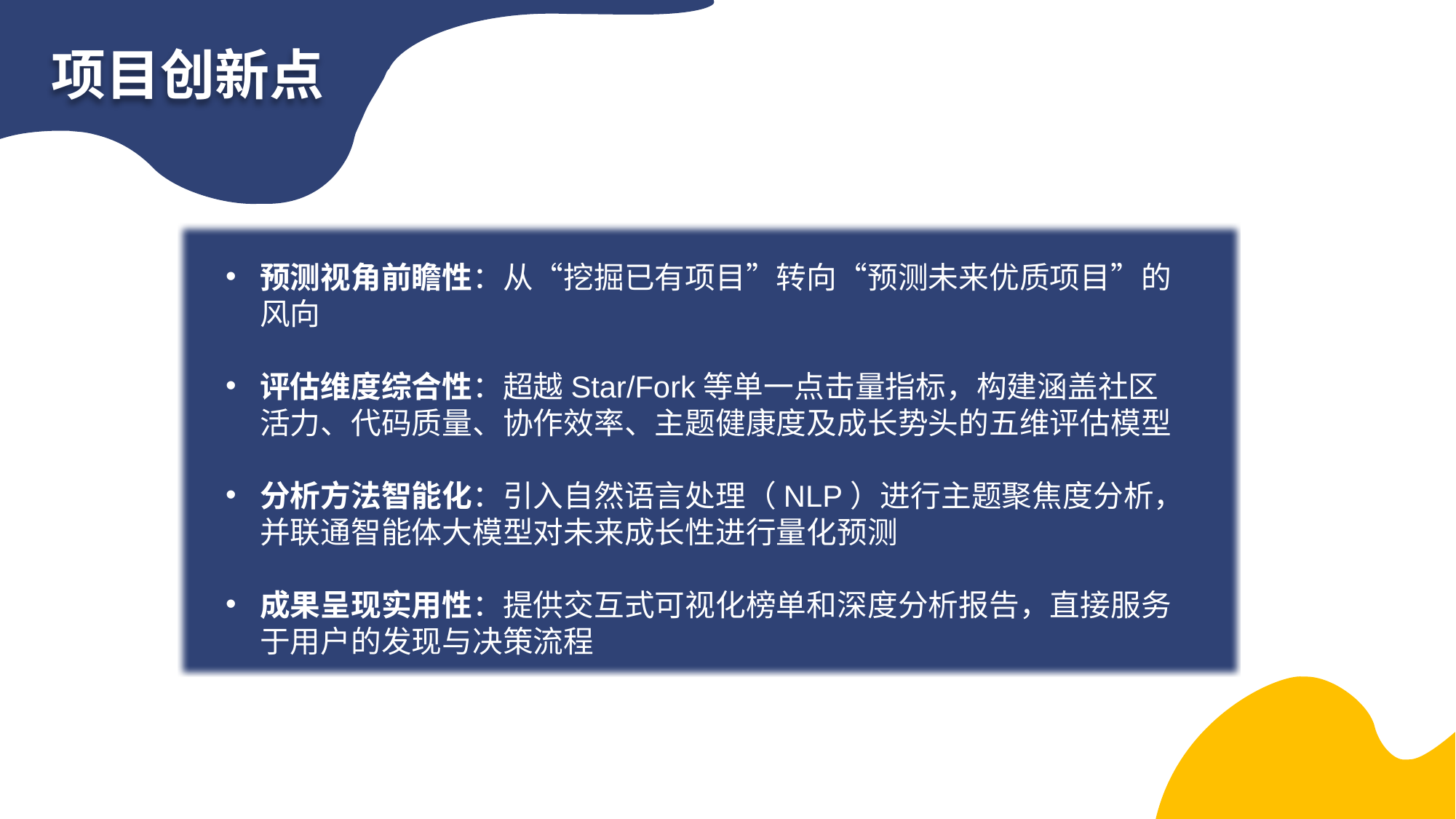

项目创新点

预测视角前瞻性：从“挖掘已有项目”转向“预测未来优质项目”的风向

评估维度综合性：超越Star/Fork等单一点击量指标，构建涵盖社区活力、代码质量、协作效率、主题健康度及成长势头的五维评估模型

分析方法智能化：引入自然语言处理（NLP）进行主题聚焦度分析，并联通智能体大模型对未来成长性进行量化预测

成果呈现实用性：提供交互式可视化榜单和深度分析报告，直接服务于用户的发现与决策流程